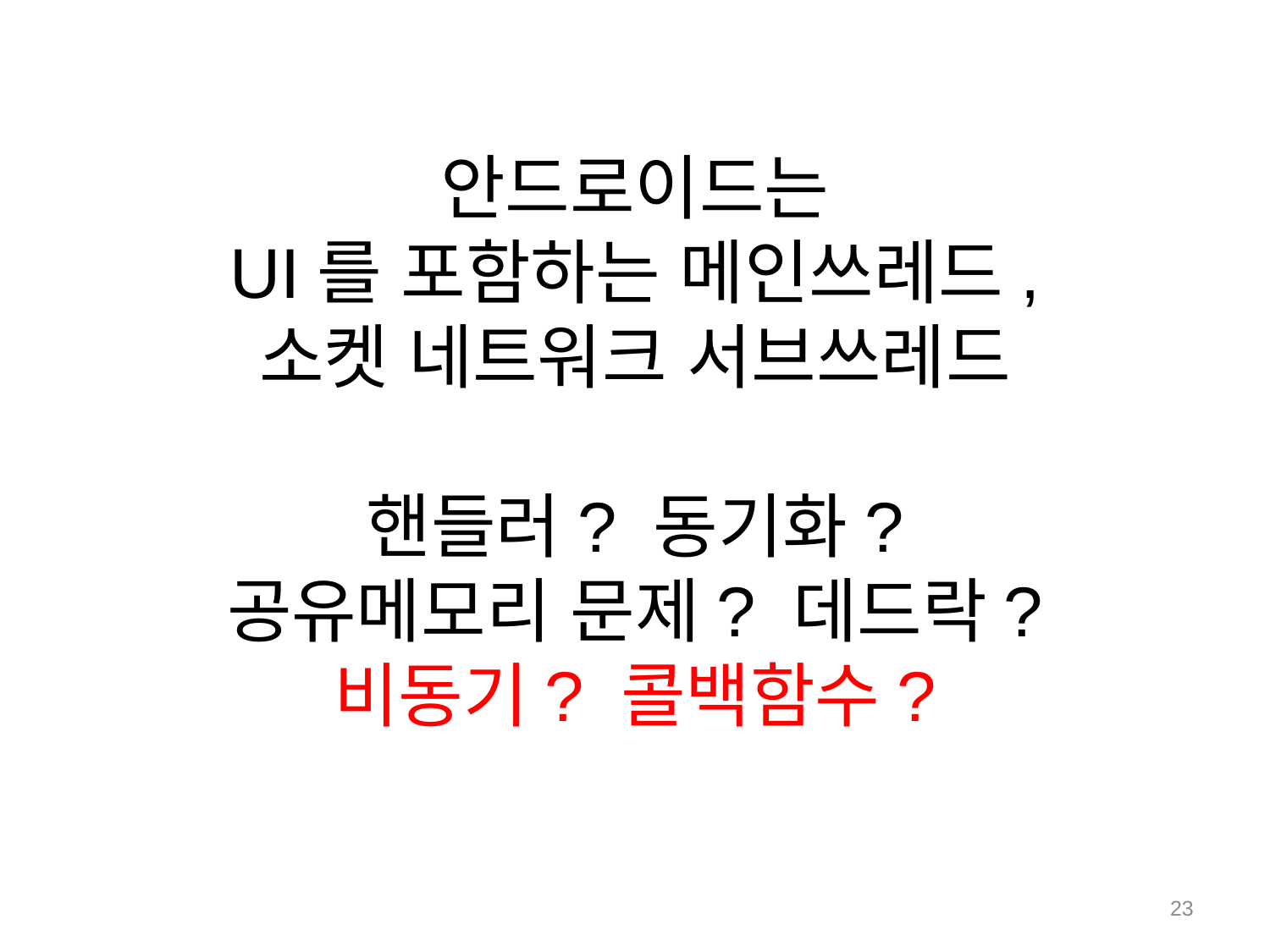

# 안드로이드는 UI를 포함하는 메인쓰레드, 소켓 네트워크 서브쓰레드 핸들러? 동기화? 공유메모리 문제? 데드락? 비동기? 콜백함수?
23